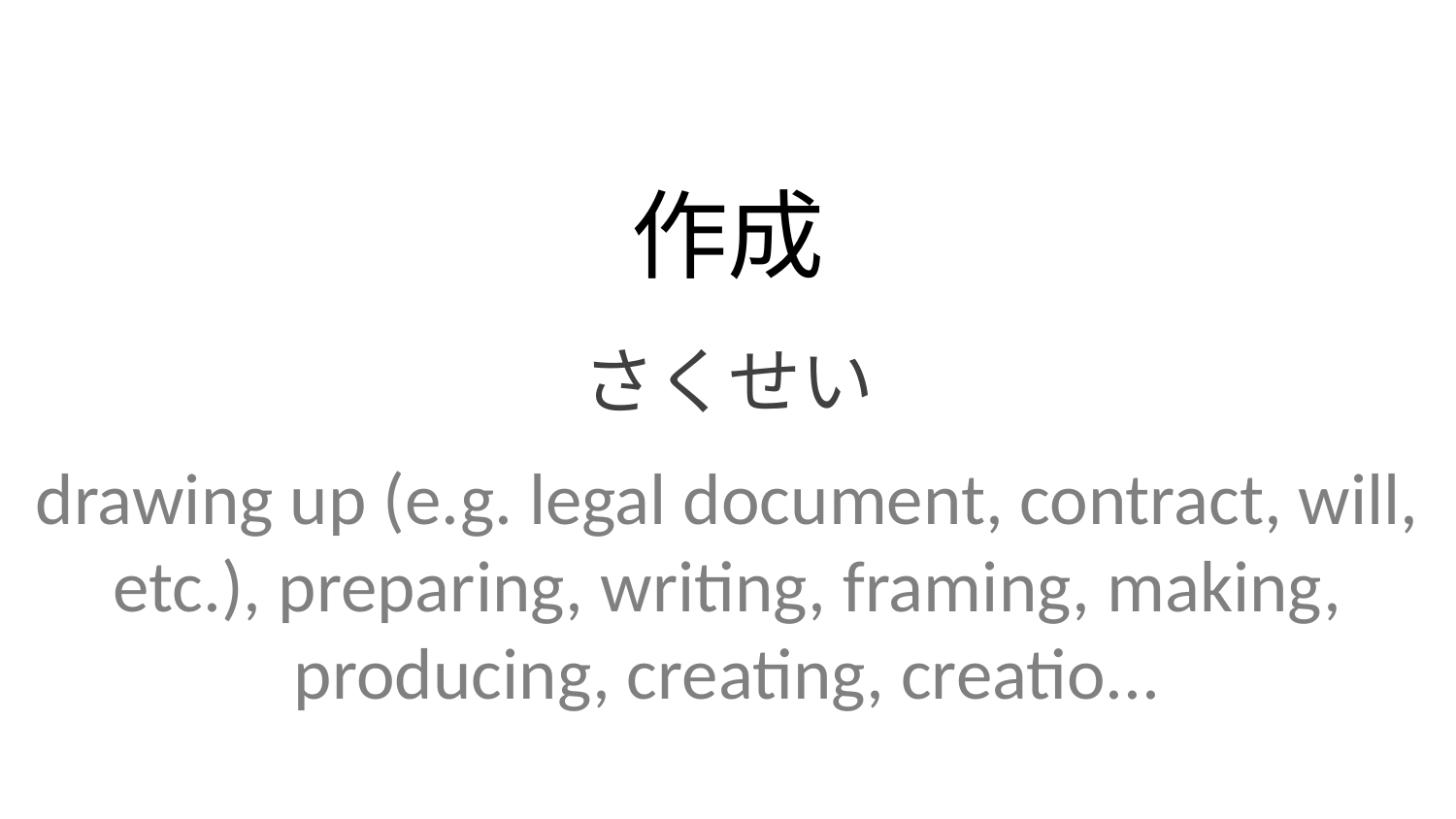

作成

さくせい
drawing up (e.g. legal document, contract, will, etc.), preparing, writing, framing, making, producing, creating, creatio...